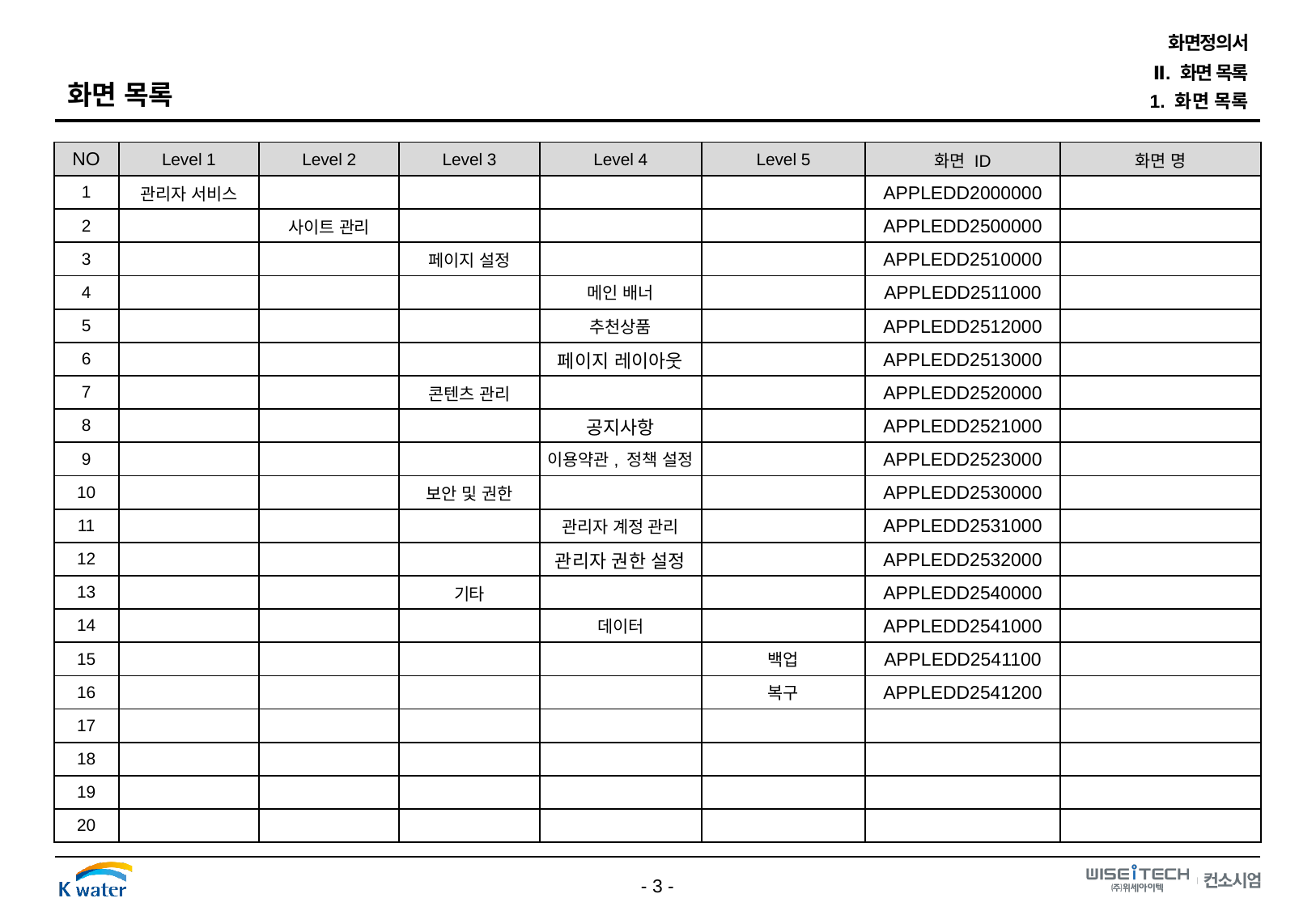

화면정의서
Ⅱ. 화면 목록
화면 목록
1. 화면 목록
| NO | Level 1 | Level 2 | Level 3 | Level 4 | Level 5 | 화면 ID | 화면 명 |
| --- | --- | --- | --- | --- | --- | --- | --- |
| 1 | 관리자 서비스 |  |  |  |  | APPLEDD2000000 |  |
| 2 |  | 사이트 관리 |  |  |  | APPLEDD2500000 |  |
| 3 |  |  | 페이지 설정 |  |  | APPLEDD2510000 |  |
| 4 |  |  |  | 메인 배너 |  | APPLEDD2511000 |  |
| 5 |  |  |  | 추천상품 |  | APPLEDD2512000 |  |
| 6 |  |  |  | 페이지 레이아웃 |  | APPLEDD2513000 |  |
| 7 |  |  | 콘텐츠 관리 |  |  | APPLEDD2520000 |  |
| 8 |  |  |  | 공지사항 |  | APPLEDD2521000 |  |
| 9 |  |  |  | 이용약관, 정책 설정 |  | APPLEDD2523000 |  |
| 10 |  |  | 보안 및 권한 |  |  | APPLEDD2530000 |  |
| 11 |  |  |  | 관리자 계정 관리 |  | APPLEDD2531000 |  |
| 12 |  |  |  | 관리자 권한 설정 |  | APPLEDD2532000 |  |
| 13 |  |  | 기타 |  |  | APPLEDD2540000 |  |
| 14 |  |  |  | 데이터 |  | APPLEDD2541000 |  |
| 15 |  |  |  |  | 백업 | APPLEDD2541100 |  |
| 16 |  |  |  |  | 복구 | APPLEDD2541200 |  |
| 17 |  |  |  |  |  |  |  |
| 18 |  |  |  |  |  |  |  |
| 19 |  |  |  |  |  |  |  |
| 20 |  |  |  |  |  |  |  |